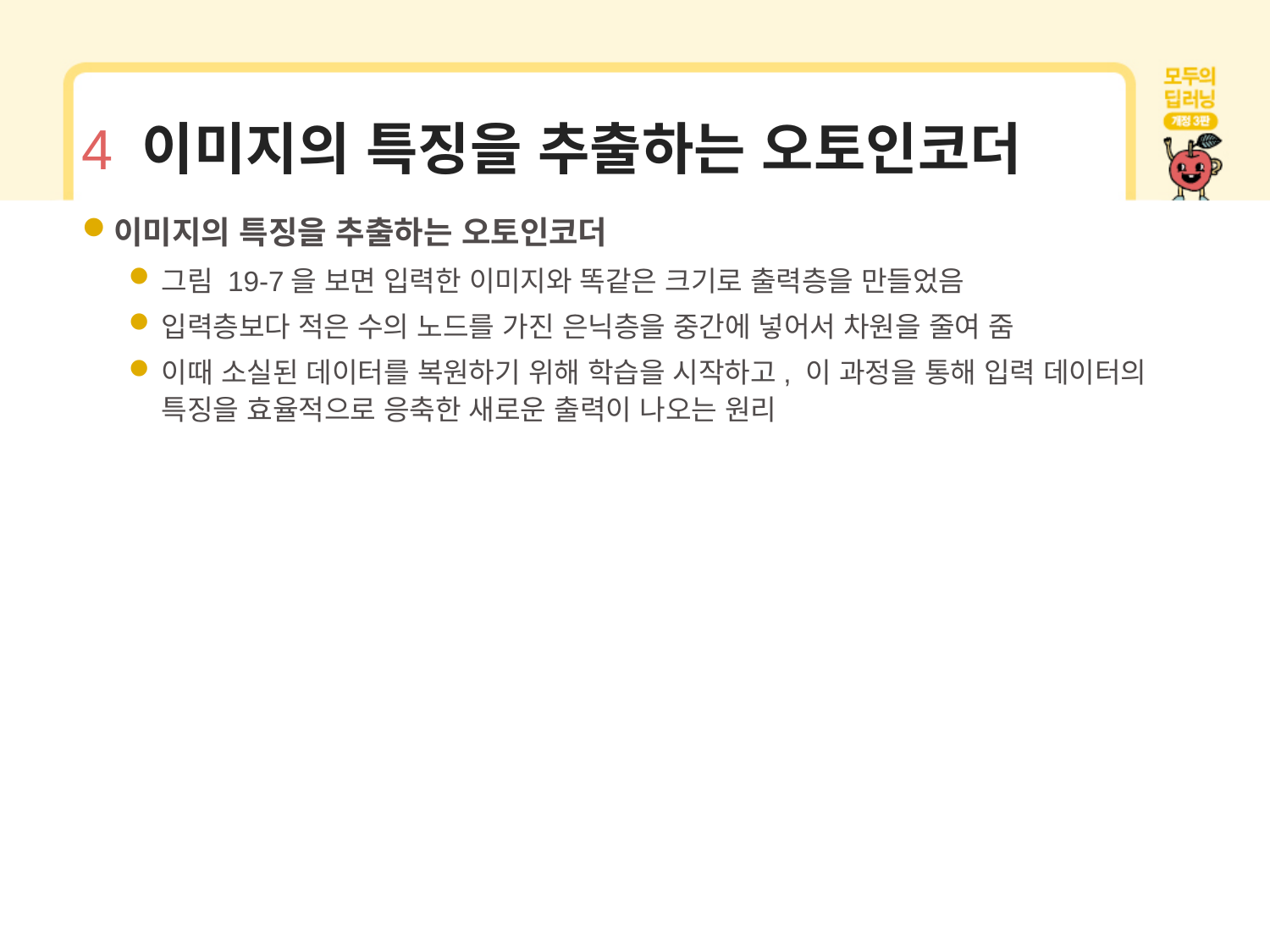

# 4 이미지의 특징을 추출하는 오토인코더
이미지의 특징을 추출하는 오토인코더
그림 19-7을 보면 입력한 이미지와 똑같은 크기로 출력층을 만들었음
입력층보다 적은 수의 노드를 가진 은닉층을 중간에 넣어서 차원을 줄여 줌
이때 소실된 데이터를 복원하기 위해 학습을 시작하고, 이 과정을 통해 입력 데이터의 특징을 효율적으로 응축한 새로운 출력이 나오는 원리